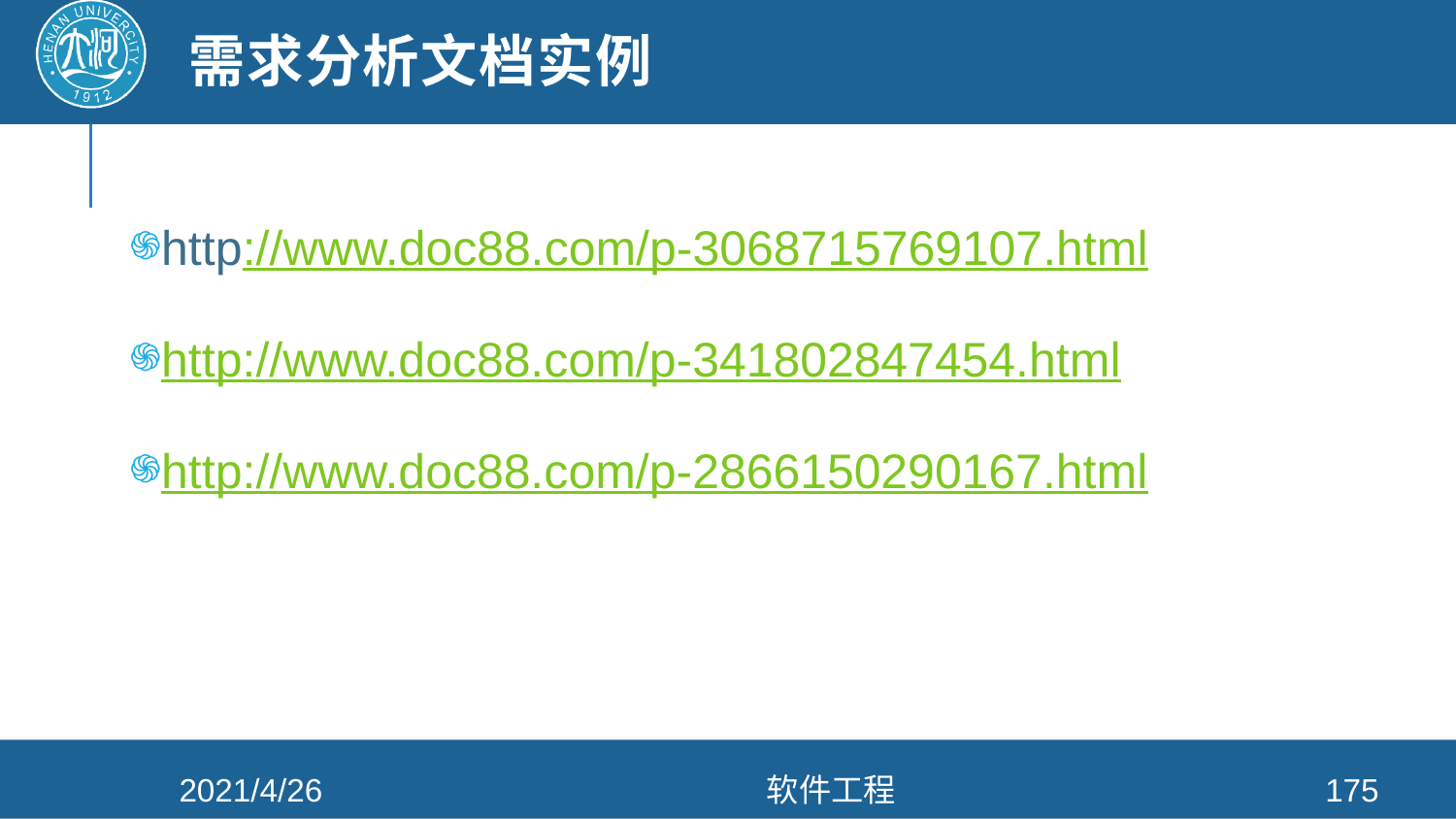

# 需求分析文档实例
http://www.doc88.com/p-3068715769107.html
http://www.doc88.com/p-341802847454.html
http://www.doc88.com/p-2866150290167.html
2021/4/26
软件工程
175